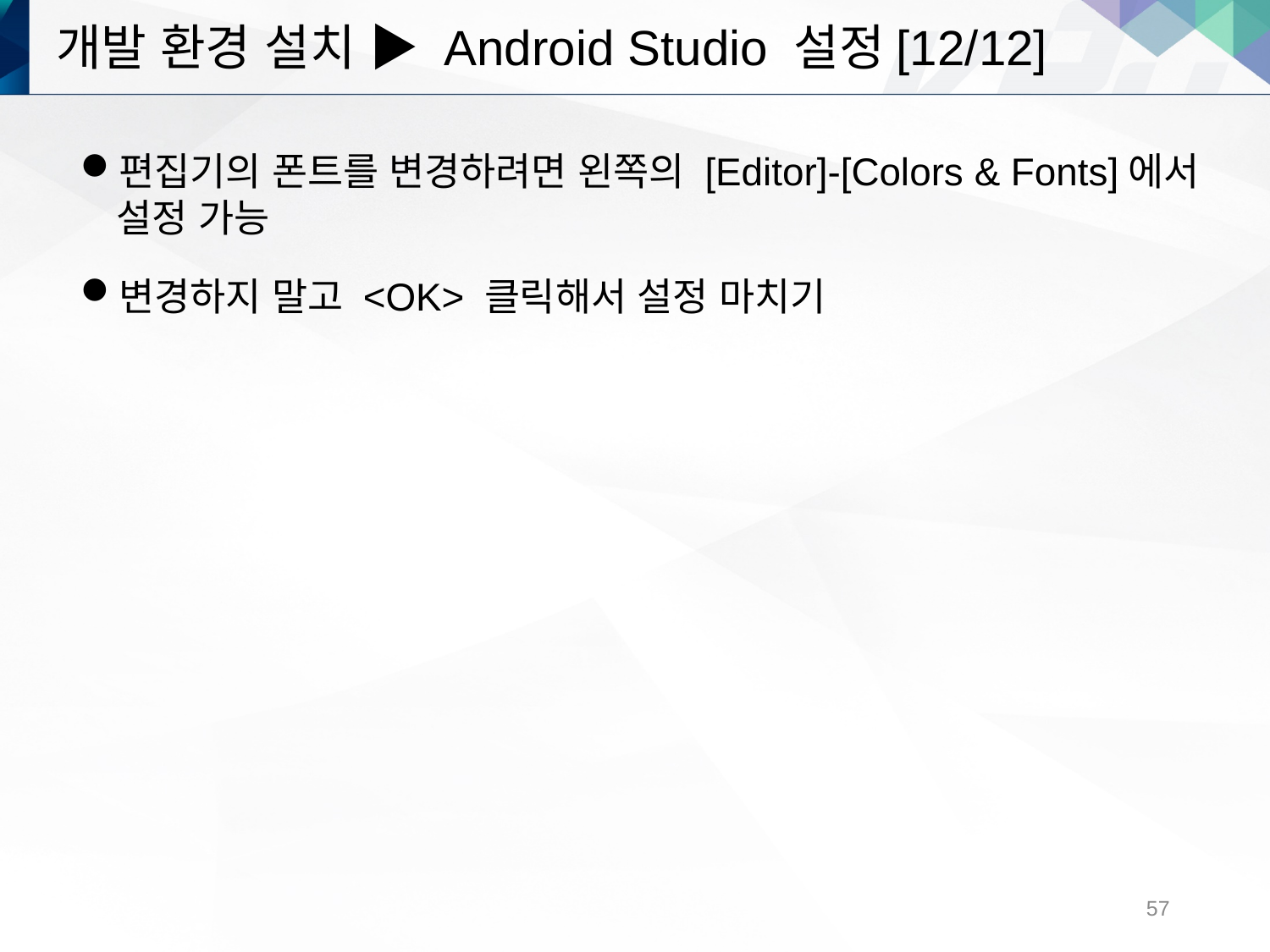

# 개발 환경 설치 ▶ Android Studio 설정[12/12]
편집기의 폰트를 변경하려면 왼쪽의 [Editor]-[Colors & Fonts]에서 설정 가능
변경하지 말고 <OK> 클릭해서 설정 마치기
57